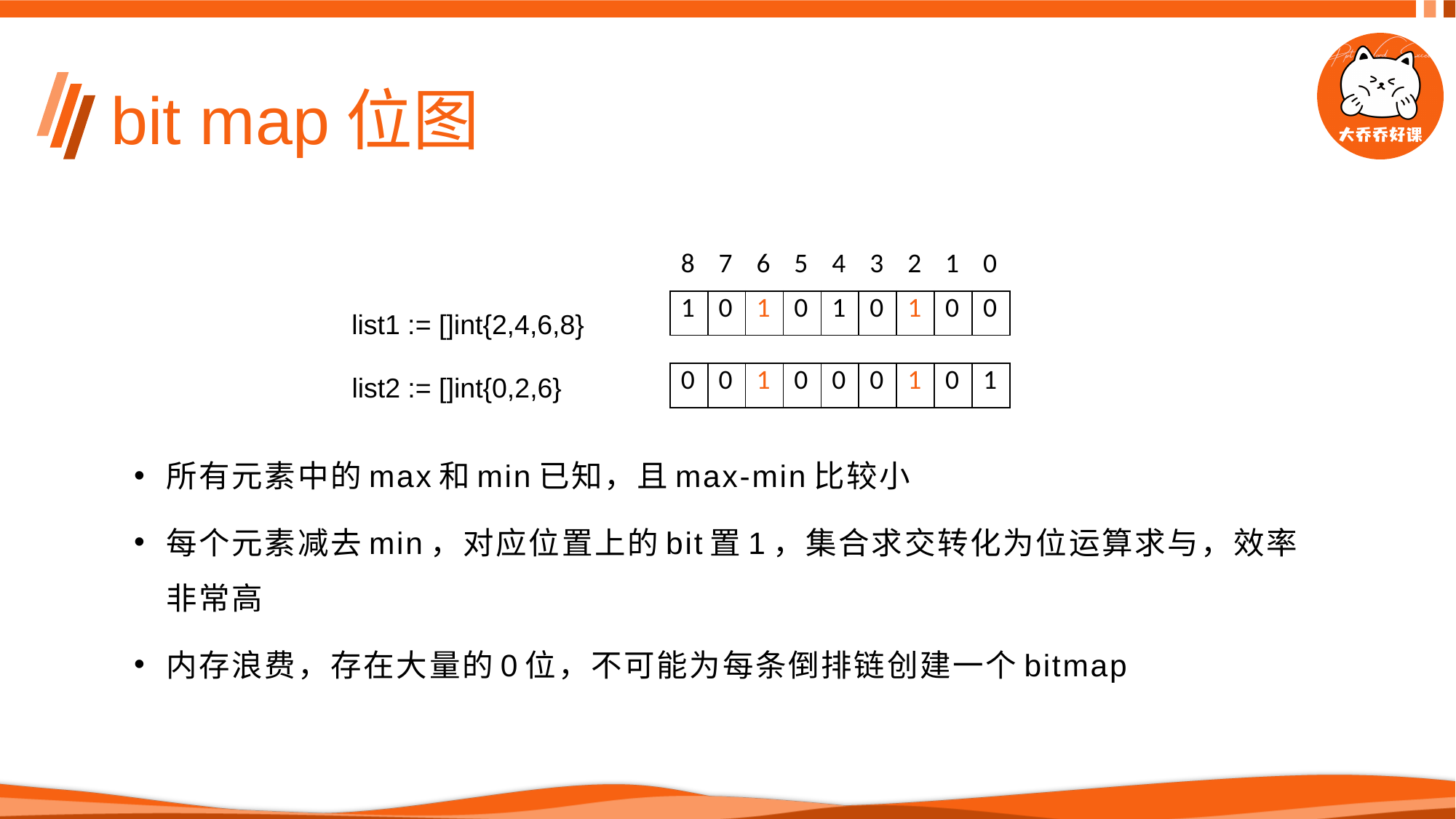

# bit map位图
| 8 | 7 | 6 | 5 | 4 | 3 | 2 | 1 | 0 |
| --- | --- | --- | --- | --- | --- | --- | --- | --- |
list1 := []int{2,4,6,8}
| 1 | 0 | 1 | 0 | 1 | 0 | 1 | 0 | 0 |
| --- | --- | --- | --- | --- | --- | --- | --- | --- |
list2 := []int{0,2,6}
| 0 | 0 | 1 | 0 | 0 | 0 | 1 | 0 | 1 |
| --- | --- | --- | --- | --- | --- | --- | --- | --- |
所有元素中的max和min已知，且max-min比较小
每个元素减去min，对应位置上的bit置1，集合求交转化为位运算求与，效率非常高
内存浪费，存在大量的0位，不可能为每条倒排链创建一个bitmap